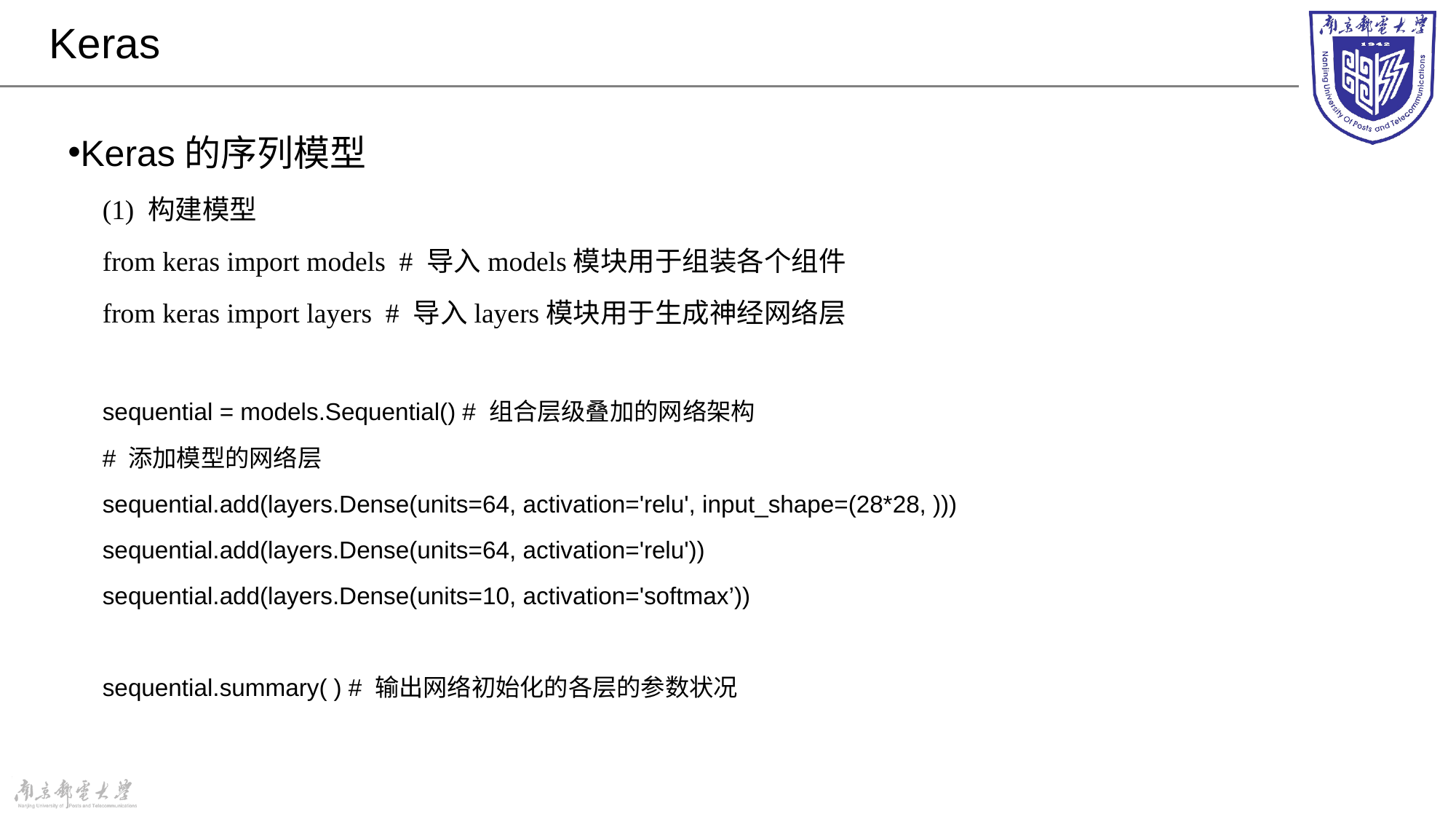

# Keras
Keras的序列模型
(1) 构建模型
from keras import models  # 导入models模块用于组装各个组件
from keras import layers  # 导入layers模块用于生成神经网络层

sequential = models.Sequential() # 组合层级叠加的网络架构
# 添加模型的网络层
sequential.add(layers.Dense(units=64, activation='relu', input_shape=(28*28, )))
sequential.add(layers.Dense(units=64, activation='relu'))
sequential.add(layers.Dense(units=10, activation='softmax’))

sequential.summary( ) # 输出网络初始化的各层的参数状况